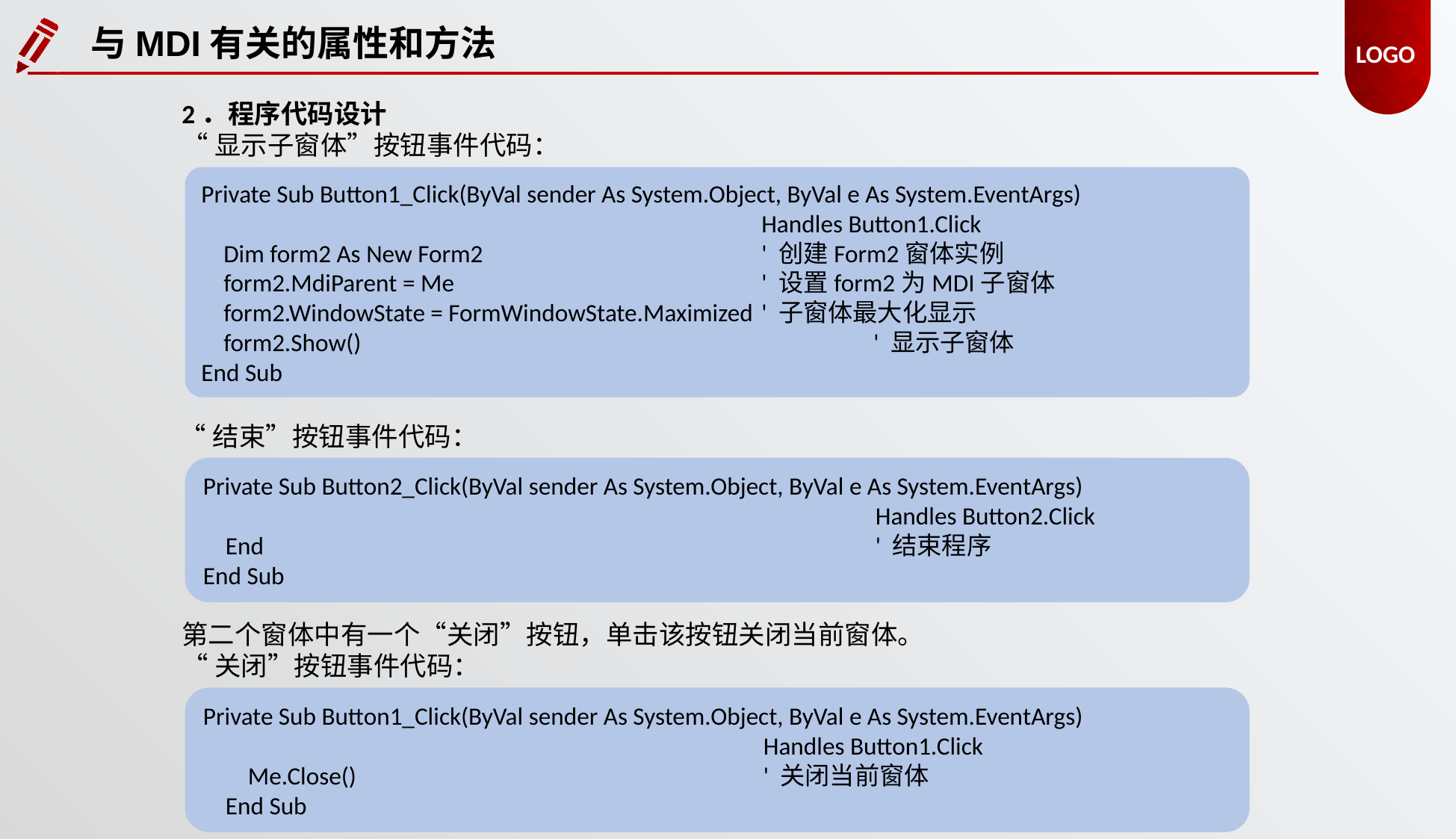

与MDI有关的属性和方法
2．程序代码设计
“显示子窗体”按钮事件代码：
Private Sub Button1_Click(ByVal sender As System.Object, ByVal e As System.EventArgs)
					Handles Button1.Click
    Dim form2 As New Form2 			' 创建Form2窗体实例
    form2.MdiParent = Me 			' 设置form2为MDI子窗体
    form2.WindowState = FormWindowState.Maximized	' 子窗体最大化显示
    form2.Show() 					' 显示子窗体
End Sub
“结束”按钮事件代码：
Private Sub Button2_Click(ByVal sender As System.Object, ByVal e As System.EventArgs)
						Handles Button2.Click
    End 						' 结束程序
End Sub
第二个窗体中有一个“关闭”按钮，单击该按钮关闭当前窗体。
“关闭”按钮事件代码：
Private Sub Button1_Click(ByVal sender As System.Object, ByVal e As System.EventArgs)
					Handles Button1.Click
        Me.Close() 				' 关闭当前窗体
    End Sub